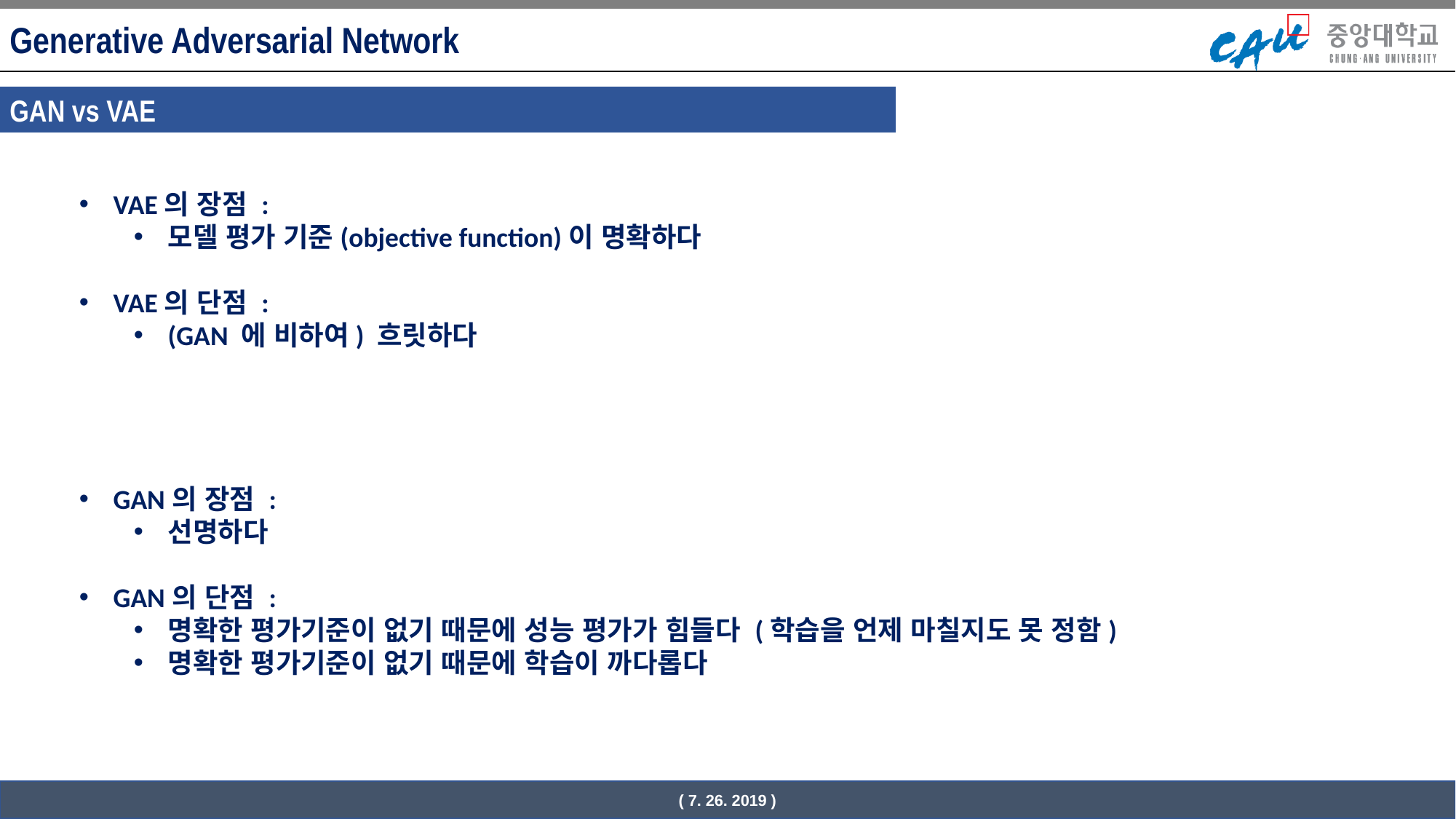

Generative Adversarial Network
GAN vs VAE
VAE의 장점 :
모델 평가 기준(objective function)이 명확하다
VAE의 단점 :
(GAN 에 비하여) 흐릿하다
GAN의 장점 :
선명하다
GAN의 단점 :
명확한 평가기준이 없기 때문에 성능 평가가 힘들다 (학습을 언제 마칠지도 못 정함)
명확한 평가기준이 없기 때문에 학습이 까다롭다